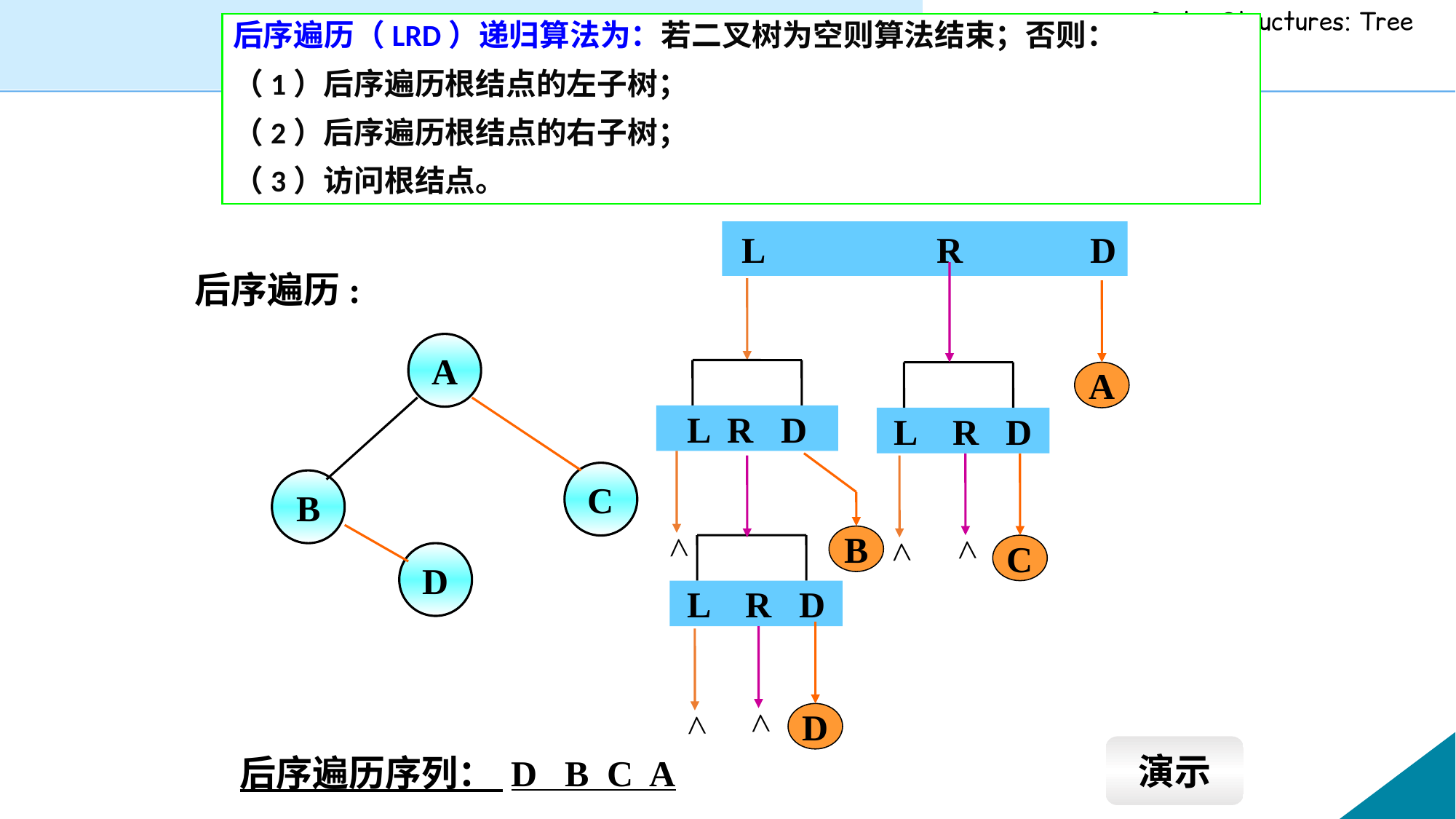

后序遍历（LRD）递归算法为：若二叉树为空则算法结束；否则：
（1）后序遍历根结点的左子树；
（2）后序遍历根结点的右子树；
（3）访问根结点。
 L                   R              D
后序遍历:

L    R   D

L  R   D

A
A

C
B

D

>

B

>

C

L    R   D

>

D

>

>
演示
后序遍历序列： D   B  C  A